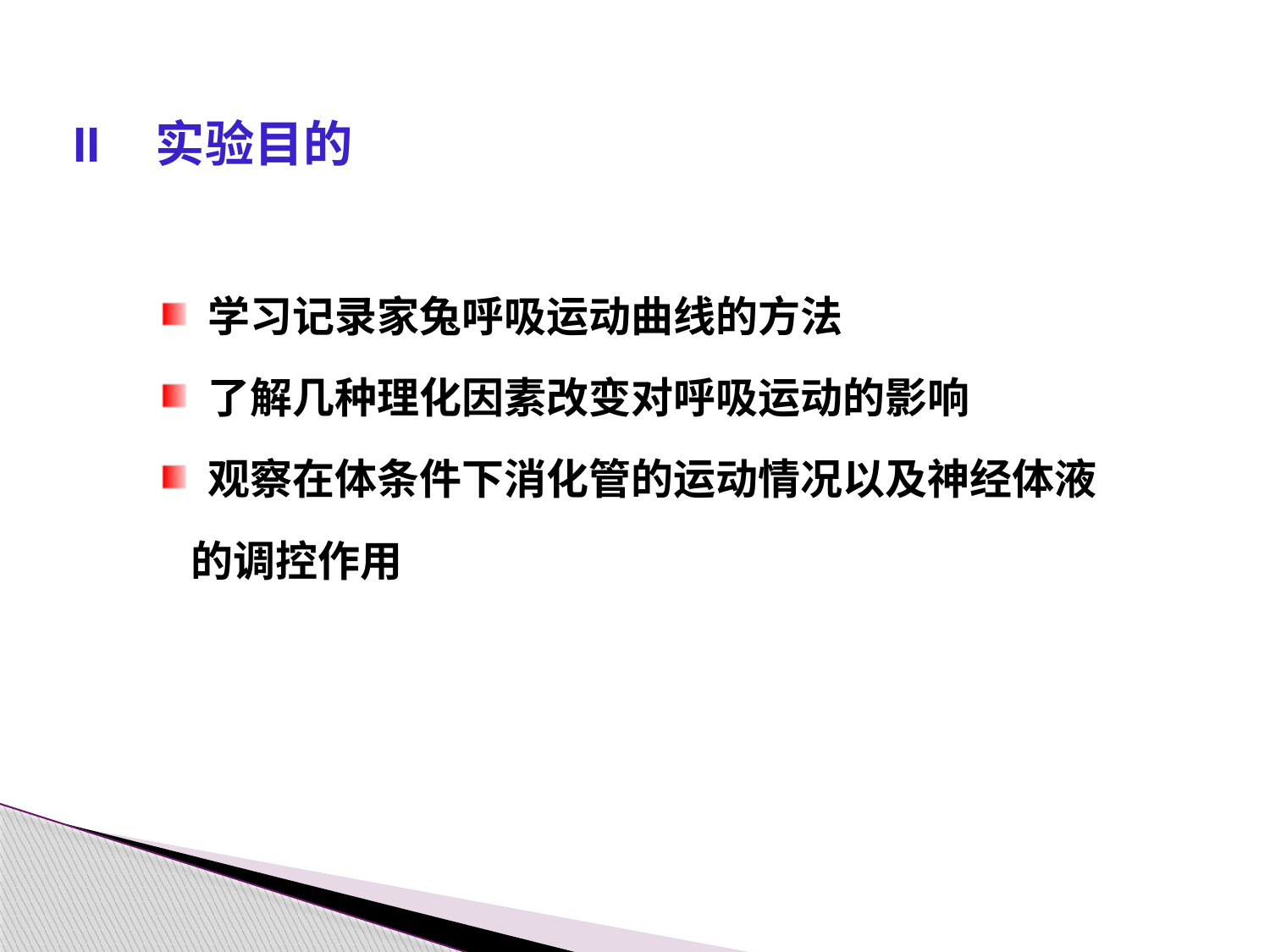

II  实验目的
 学习记录家兔呼吸运动曲线的方法
 了解几种理化因素改变对呼吸运动的影响
 观察在体条件下消化管的运动情况以及神经体液
  的调控作用